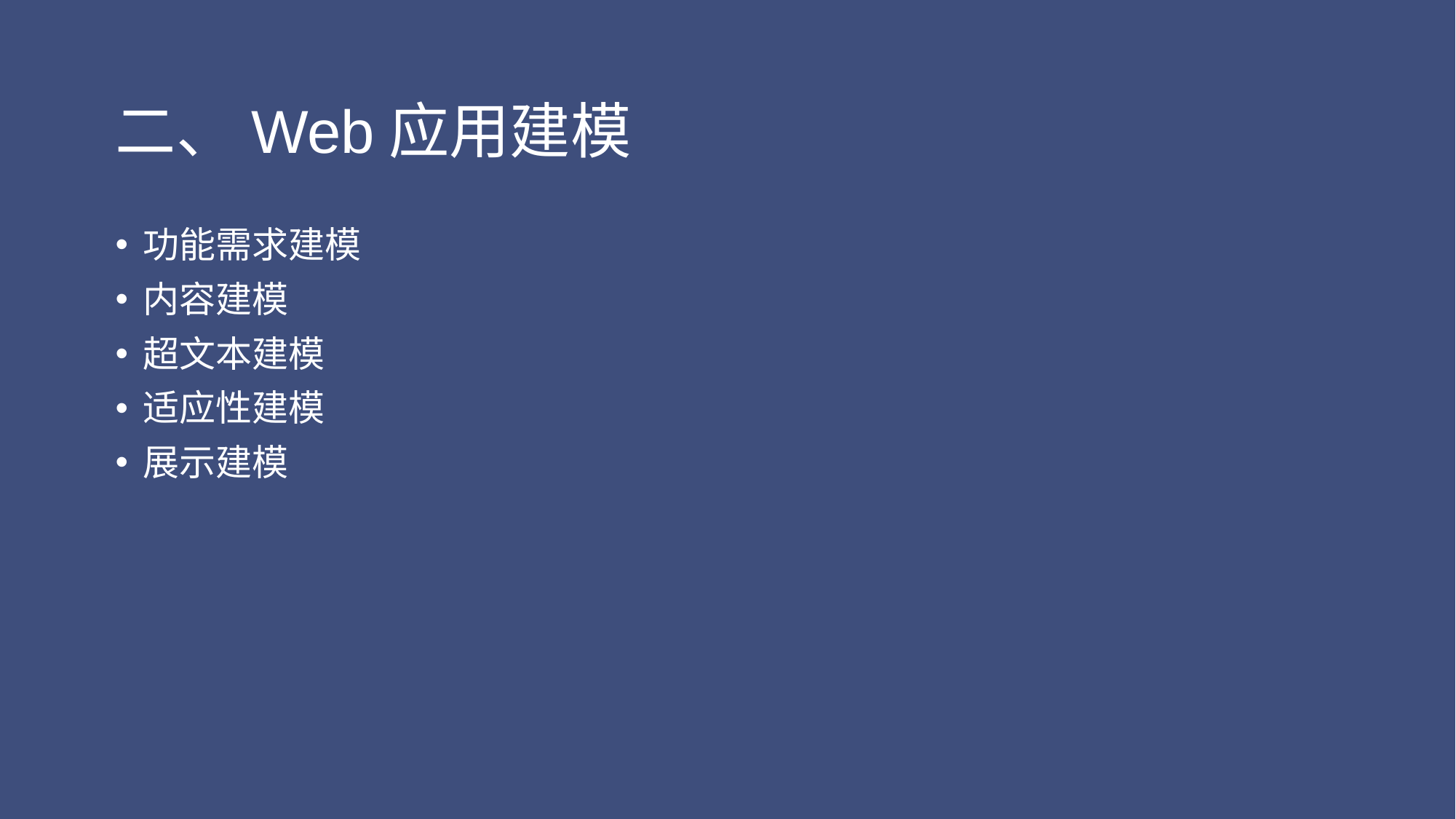

# 二、Web应用建模
功能需求建模
内容建模
超文本建模
适应性建模
展示建模